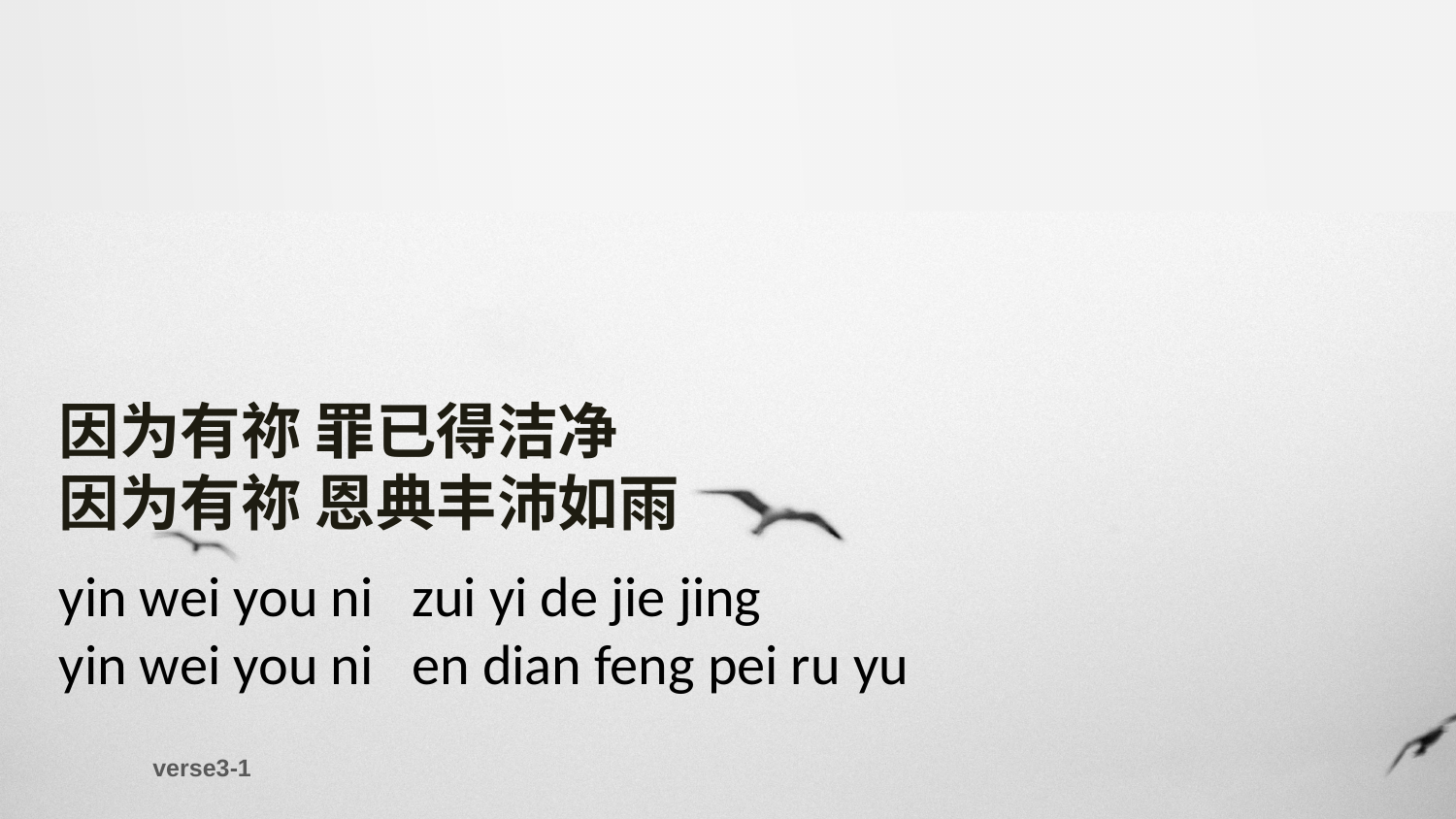

因为有祢 罪已得洁净
因为有祢 恩典丰沛如雨

yin wei you ni   zui yi de jie jing
yin wei you ni   en dian feng pei ru yu
verse3-1